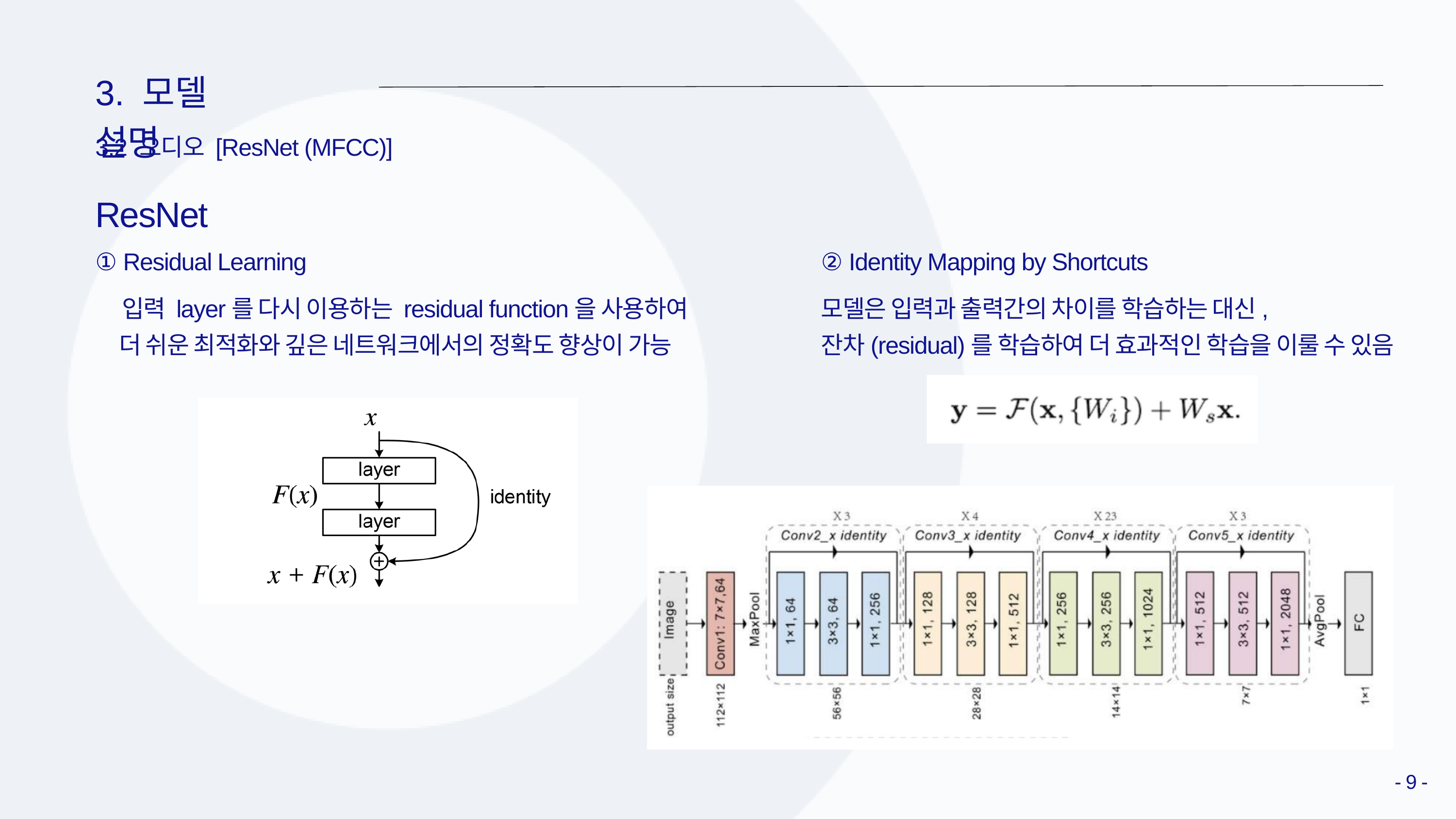

3. 모델 설명

3.2 오디오 [ResNet (MFCC)]
ResNet
① Residual Learning
② Identity Mapping by Shortcuts
입력 layer를 다시 이용하는 residual function을 사용하여
더 쉬운 최적화와 깊은 네트워크에서의 정확도 향상이 가능
모델은 입력과 출력간의 차이를 학습하는 대신,
잔차(residual)를 학습하여 더 효과적인 학습을 이룰 수 있음

- 9 -